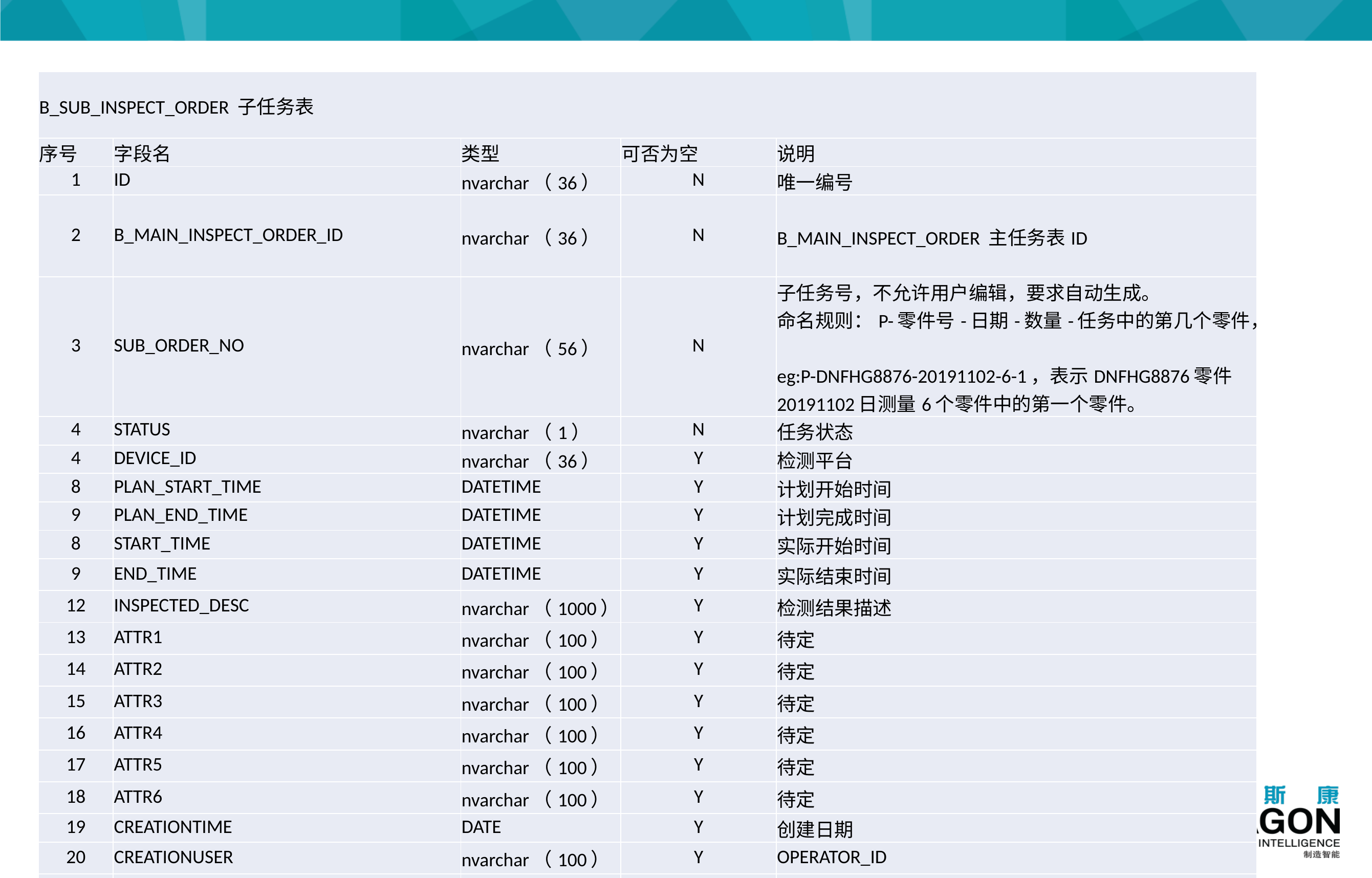

| B\_SUB\_INSPECT\_ORDER 子任务表 |  |  |  |  |
| --- | --- | --- | --- | --- |
| 序号 | 字段名 | 类型 | 可否为空 | 说明 |
| 1 | ID | nvarchar（36） | N | 唯一编号 |
| 2 | B\_MAIN\_INSPECT\_ORDER\_ID | nvarchar（36） | N | B\_MAIN\_INSPECT\_ORDER 主任务表ID |
| 3 | SUB\_ORDER\_NO | nvarchar（56） | N | 子任务号，不允许用户编辑，要求自动生成。 命名规则：P-零件号-日期-数量-任务中的第几个零件， eg:P-DNFHG8876-20191102-6-1，表示DNFHG8876零件20191102日测量6个零件中的第一个零件。 |
| 4 | STATUS | nvarchar（1） | N | 任务状态 |
| 4 | DEVICE\_ID | nvarchar（36） | Y | 检测平台 |
| 8 | PLAN\_START\_TIME | DATETIME | Y | 计划开始时间 |
| 9 | PLAN\_END\_TIME | DATETIME | Y | 计划完成时间 |
| 8 | START\_TIME | DATETIME | Y | 实际开始时间 |
| 9 | END\_TIME | DATETIME | Y | 实际结束时间 |
| 12 | INSPECTED\_DESC | nvarchar（1000） | Y | 检测结果描述 |
| 13 | ATTR1 | nvarchar（100） | Y | 待定 |
| 14 | ATTR2 | nvarchar（100） | Y | 待定 |
| 15 | ATTR3 | nvarchar（100） | Y | 待定 |
| 16 | ATTR4 | nvarchar（100） | Y | 待定 |
| 17 | ATTR5 | nvarchar（100） | Y | 待定 |
| 18 | ATTR6 | nvarchar（100） | Y | 待定 |
| 19 | CREATIONTIME | DATE | Y | 创建日期 |
| 20 | CREATIONUSER | nvarchar（100） | Y | OPERATOR\_ID |
| 21 | LASTUPDATETIME | DATE | Y | 最后更新日期 |